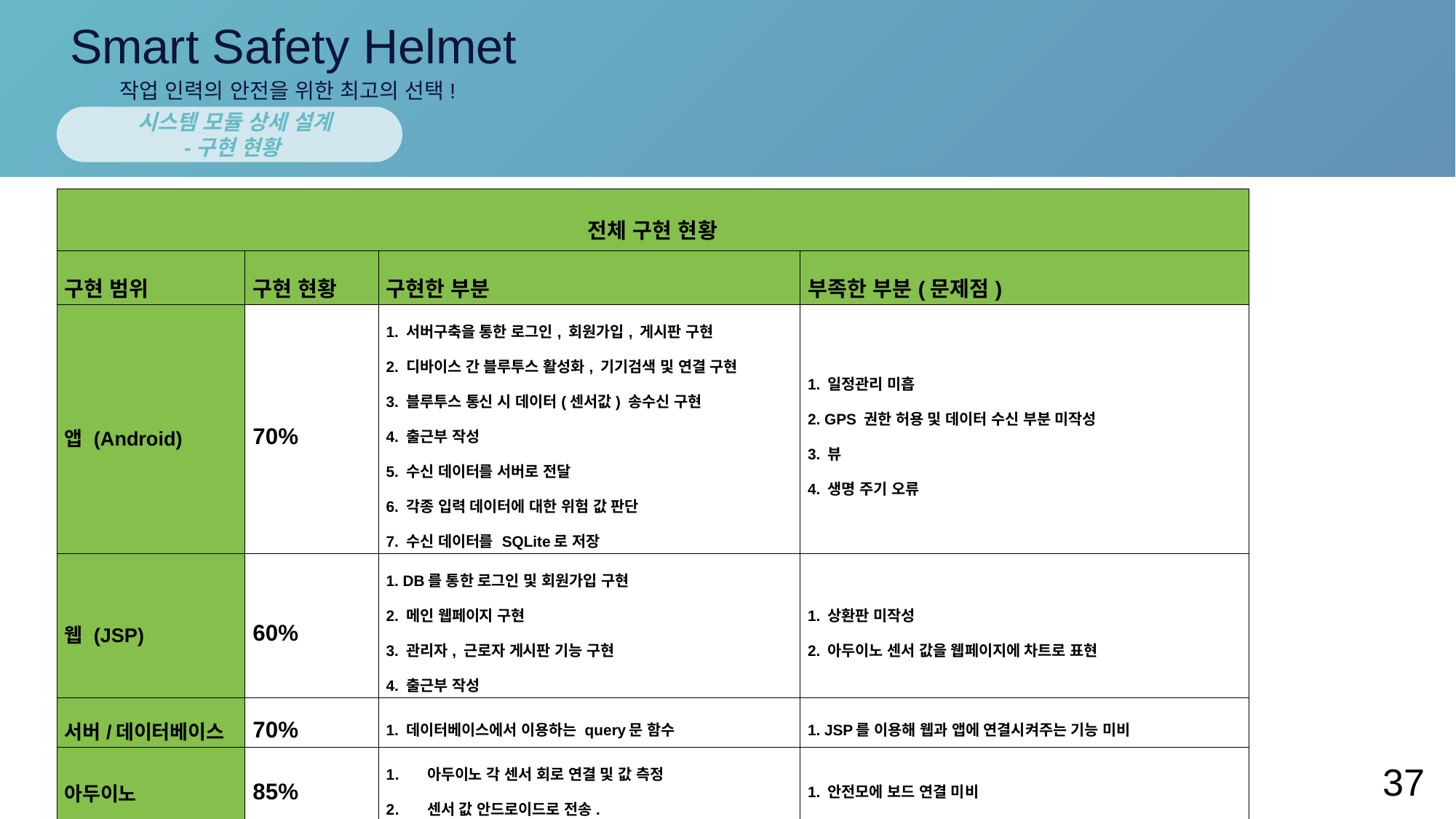

Smart Safety Helmet
작업 인력의 안전을 위한 최고의 선택!
 시스템 모듈 상세 설계
 -구현 현황
| 전체 구현 현황 |  |  |  |
| --- | --- | --- | --- |
| 구현 범위 | 구현 현황 | 구현한 부분 | 부족한 부분(문제점) |
| 앱 (Android) | 70% | 1. 서버구축을 통한 로그인, 회원가입, 게시판 구현 2. 디바이스 간 블루투스 활성화, 기기검색 및 연결 구현 3. 블루투스 통신 시 데이터(센서값) 송수신 구현 4. 출근부 작성 5. 수신 데이터를 서버로 전달 6. 각종 입력 데이터에 대한 위험 값 판단 7. 수신 데이터를 SQLite로 저장 | 1. 일정관리 미흡 2. GPS 권한 허용 및 데이터 수신 부분 미작성 3. 뷰 4. 생명 주기 오류 |
| 웹 (JSP) | 60% | 1. DB를 통한 로그인 및 회원가입 구현 2. 메인 웹페이지 구현 3. 관리자, 근로자 게시판 기능 구현 4. 출근부 작성 | 1. 상환판 미작성 2. 아두이노 센서 값을 웹페이지에 차트로 표현 |
| 서버/데이터베이스 | 70% | 1. 데이터베이스에서 이용하는 query문 함수 | 1. JSP를 이용해 웹과 앱에 연결시켜주는 기능 미비 |
| 아두이노 | 85% | 아두이노 각 센서 회로 연결 및 값 측정 센서 값 안드로이드로 전송. | 1. 안전모에 보드 연결 미비 |
| 총(전체) | 75% | 앱과 웹에 기본적이 데이터 송수신 데이터베이스에 데이터 값 저장 | 앱 구현 미흡 입력 데이터 처리 미흡 앱과 웹 통일성 미흡 |

37